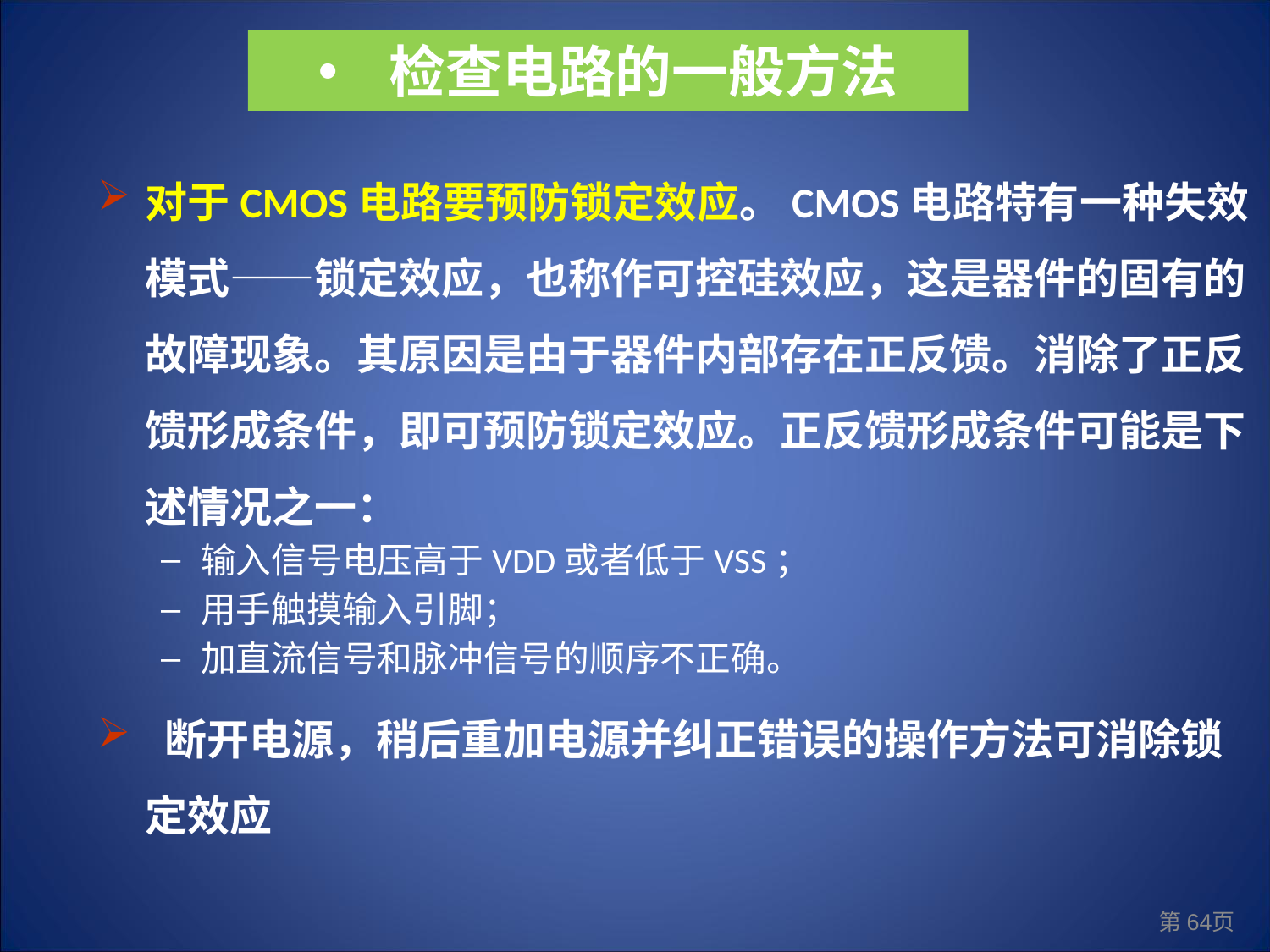

检查电路的一般方法
对于CMOS电路要预防锁定效应。CMOS电路特有一种失效模式——锁定效应，也称作可控硅效应，这是器件的固有的故障现象。其原因是由于器件内部存在正反馈。消除了正反馈形成条件，即可预防锁定效应。正反馈形成条件可能是下述情况之一：
输入信号电压高于VDD或者低于VSS；
用手触摸输入引脚；
加直流信号和脉冲信号的顺序不正确。
 断开电源，稍后重加电源并纠正错误的操作方法可消除锁定效应